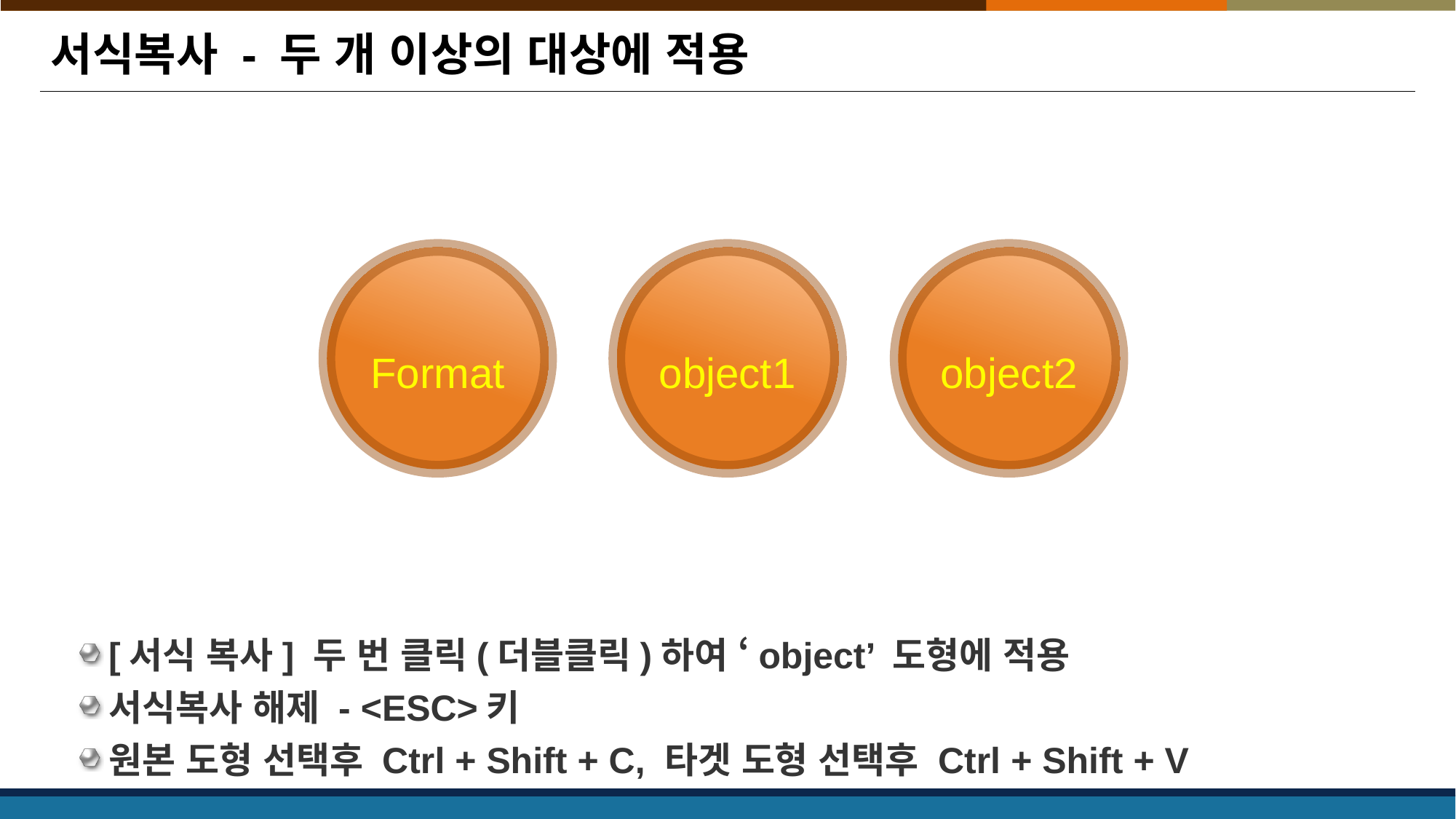

# 서식복사 - 두 개 이상의 대상에 적용
Format
object1
object2
[서식 복사] 두 번 클릭(더블클릭)하여 ‘object’ 도형에 적용
서식복사 해제 - <ESC>키
원본 도형 선택후 Ctrl + Shift + C, 타겟 도형 선택후 Ctrl + Shift + V